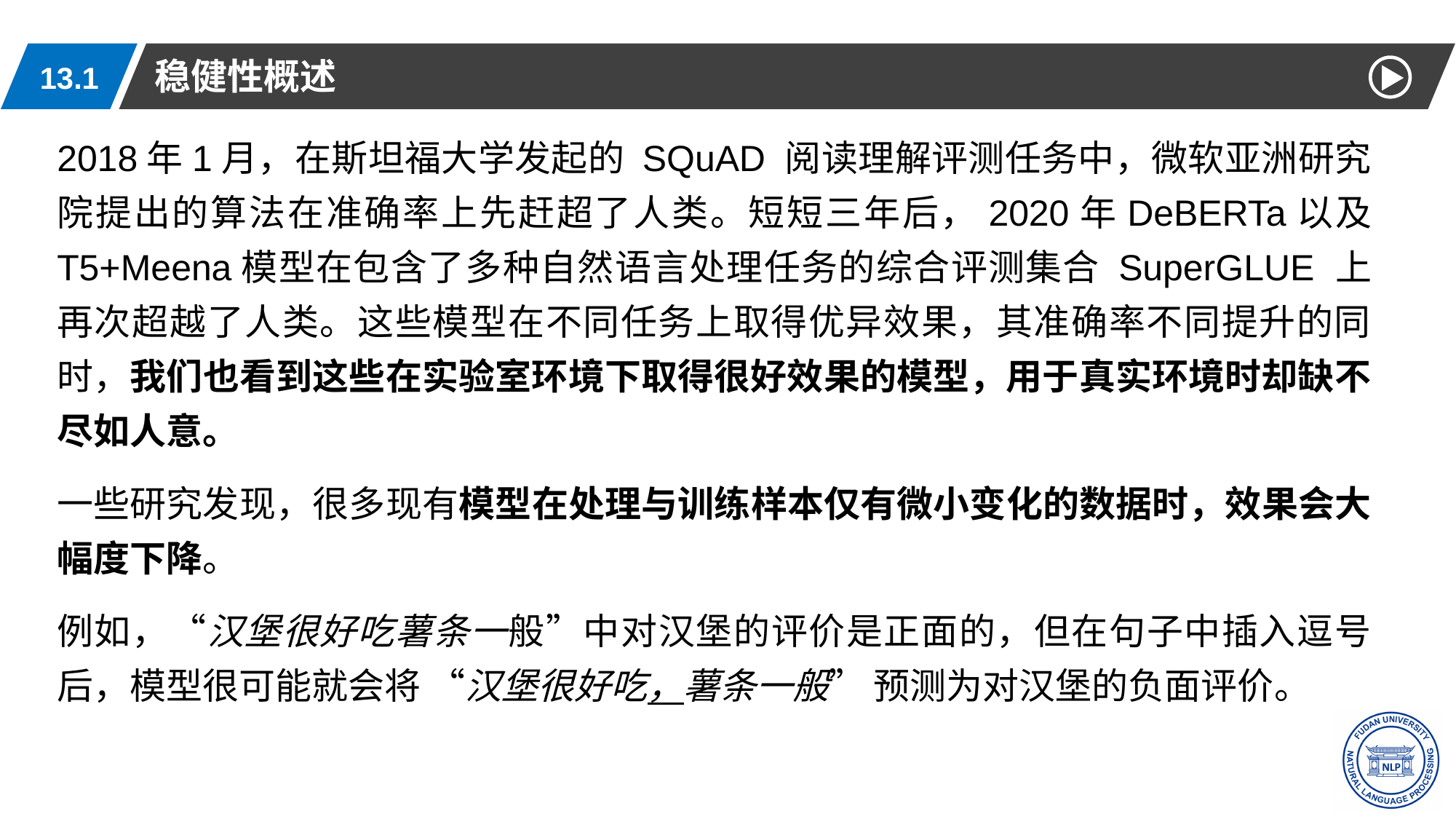

稳健性概述
13.1

2018年1月，在斯坦福大学发起的 SQuAD 阅读理解评测任务中，微软亚洲研究院提出的算法在准确率上先赶超了人类。短短三年后，2020年DeBERTa以及 T5+Meena模型在包含了多种自然语言处理任务的综合评测集合 SuperGLUE 上再次超越了人类。这些模型在不同任务上取得优异效果，其准确率不同提升的同时，我们也看到这些在实验室环境下取得很好效果的模型，用于真实环境时却缺不尽如人意。
一些研究发现，很多现有模型在处理与训练样本仅有微小变化的数据时，效果会大幅度下降。
例如，“汉堡很好吃薯条一般”中对汉堡的评价是正面的，但在句子中插入逗号后，模型很可能就会将 “汉堡很好吃，薯条一般” 预测为对汉堡的负面评价。
5